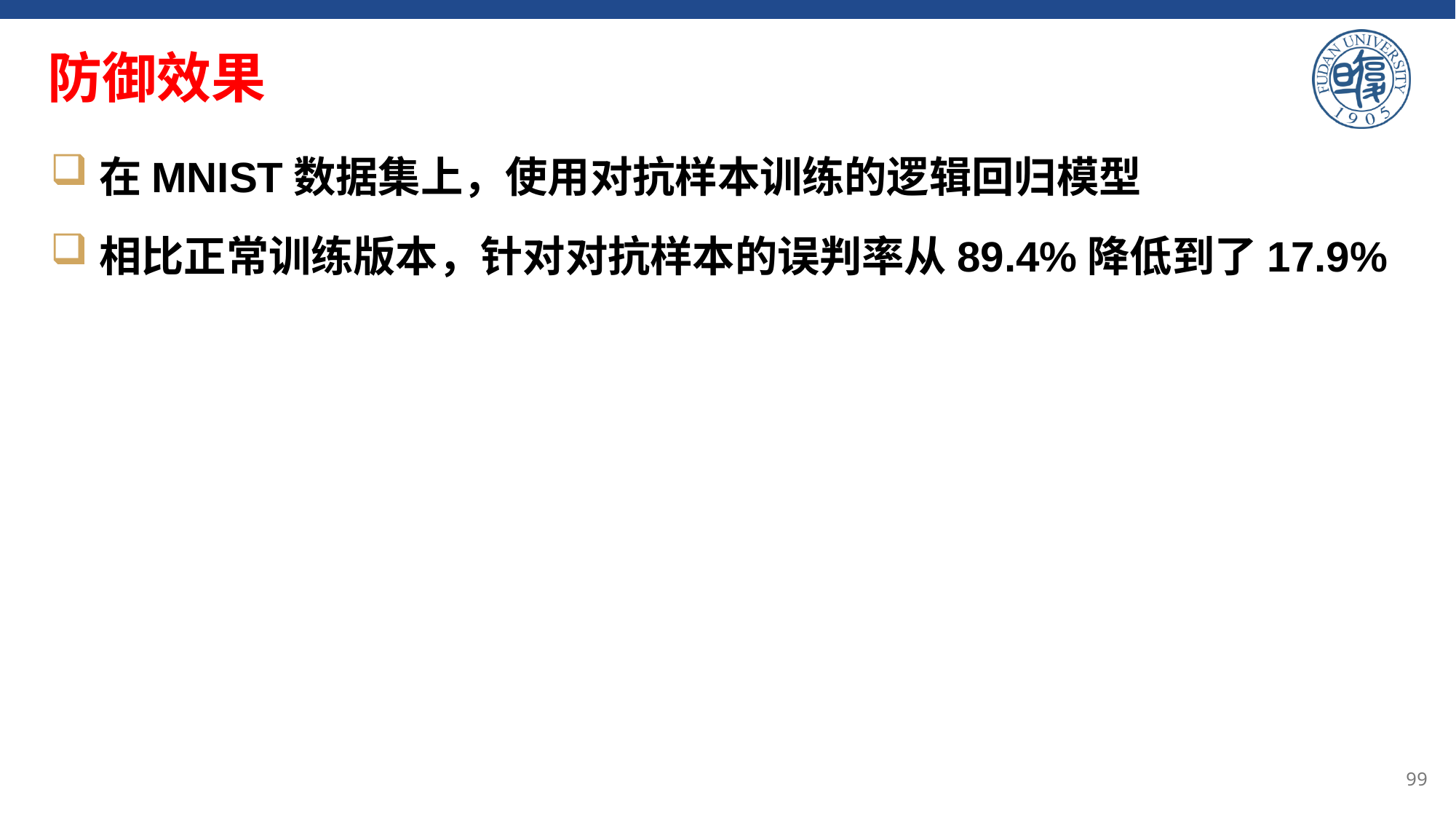

# 防御效果
在MNIST数据集上，使用对抗样本训练的逻辑回归模型
相比正常训练版本，针对对抗样本的误判率从89.4%降低到了17.9%